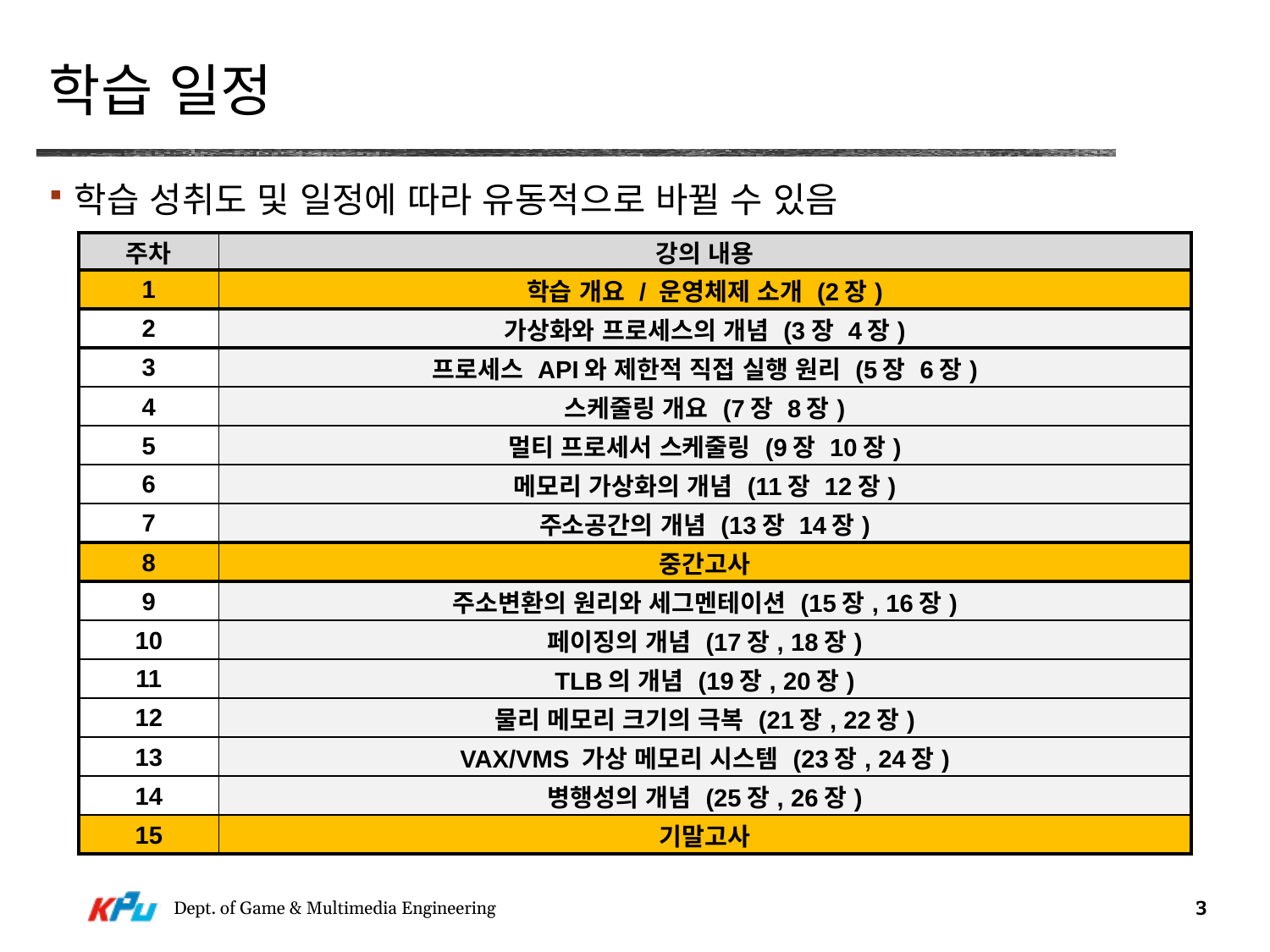

# 학습 일정
학습 성취도 및 일정에 따라 유동적으로 바뀔 수 있음

| 주차 | 강의 내용 |
| --- | --- |
| 1 | 학습 개요 / 운영체제 소개 (2장) |
| 2 | 가상화와 프로세스의 개념 (3장 4장) |
| 3 | 프로세스 API와 제한적 직접 실행 원리 (5장 6장) |
| 4 | 스케줄링 개요 (7장 8장) |
| 5 | 멀티 프로세서 스케줄링 (9장 10장) |
| 6 | 메모리 가상화의 개념 (11장 12장) |
| 7 | 주소공간의 개념 (13장 14장) |
| 8 | 중간고사 |
| 9 | 주소변환의 원리와 세그멘테이션 (15장, 16장) |
| 10 | 페이징의 개념 (17장, 18장) |
| 11 | TLB의 개념 (19장, 20장) |
| 12 | 물리 메모리 크기의 극복 (21장, 22장) |
| 13 | VAX/VMS 가상 메모리 시스템 (23장, 24장) |
| 14 | 병행성의 개념 (25장, 26장) |
| 15 | 기말고사 |
Dept. of Game & Multimedia Engineering
3